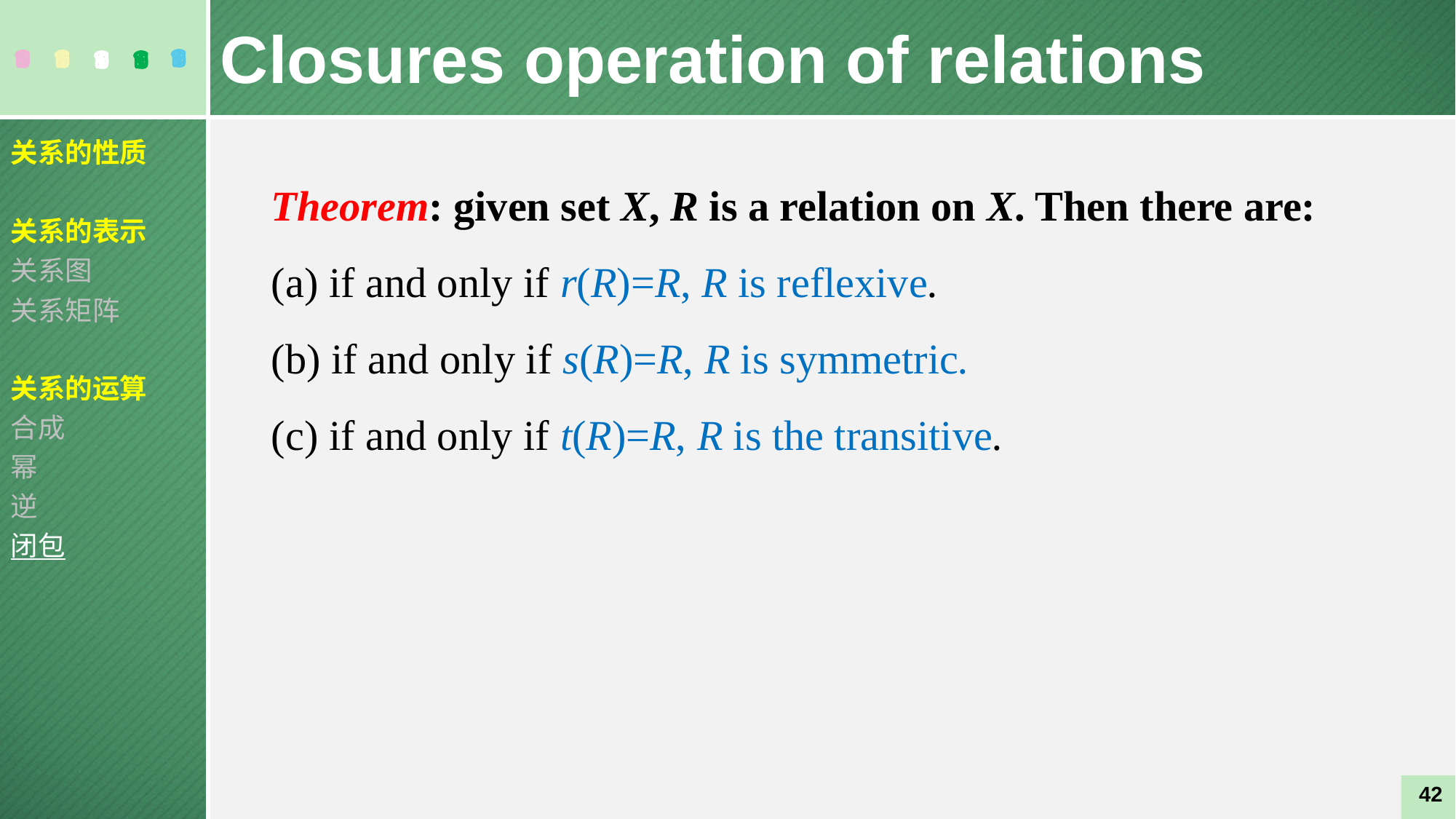

Closures operation of relations

关系的性质

关系的表示
关系图
关系矩阵

关系的运算
合成
幂
逆
闭包

Theorem: given set X, R is a relation on X. Then there are:
(a) if and only if r(R)=R, R is reflexive.
(b) if and only if s(R)=R, R is symmetric.
(c) if and only if t(R)=R, R is the transitive.
42